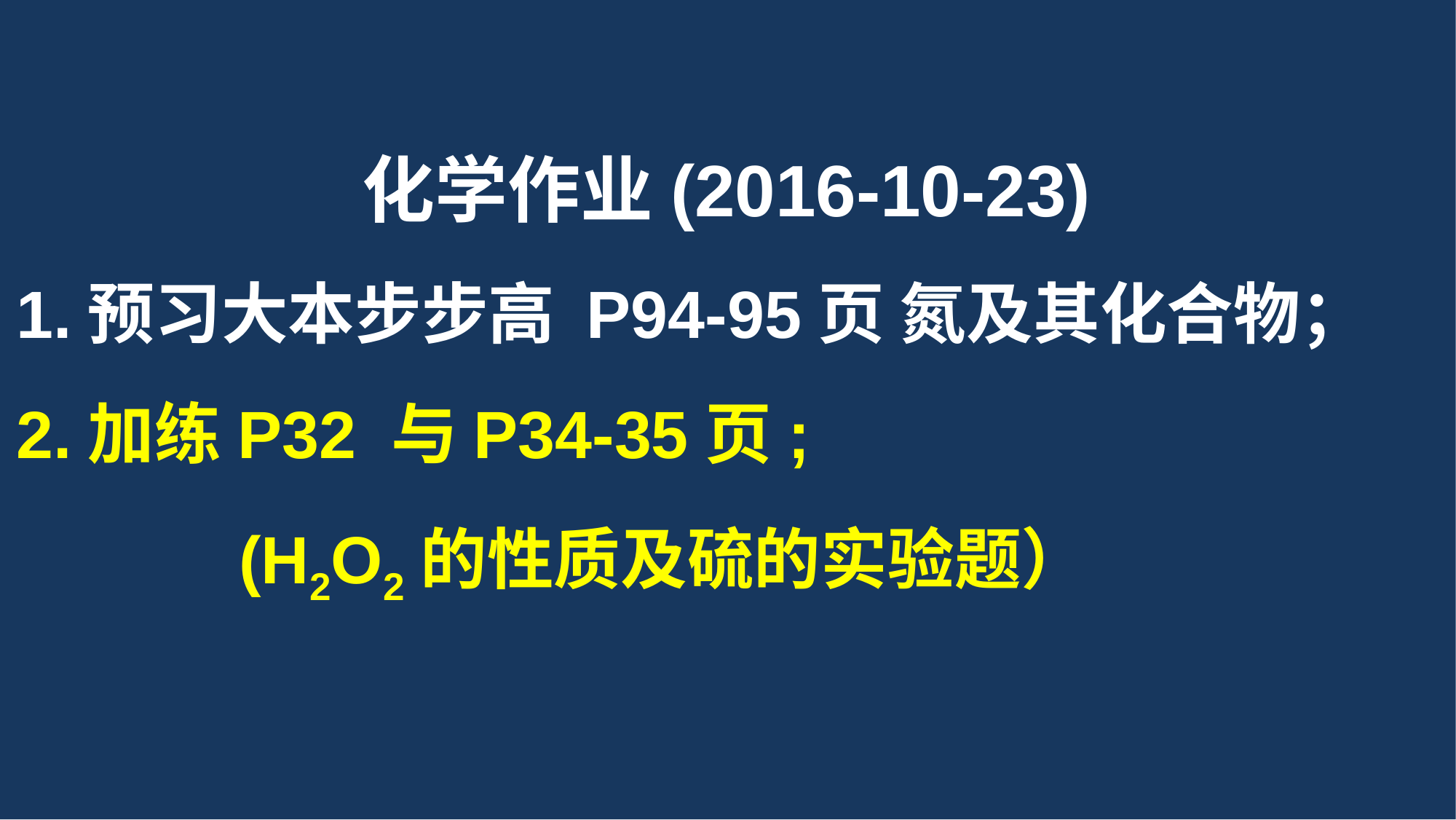

化学作业(2016-10-23)
1.预习大本步步高 P94-95页 氮及其化合物；
2.加练P32 与P34-35页;
            (H2O2的性质及硫的实验题）